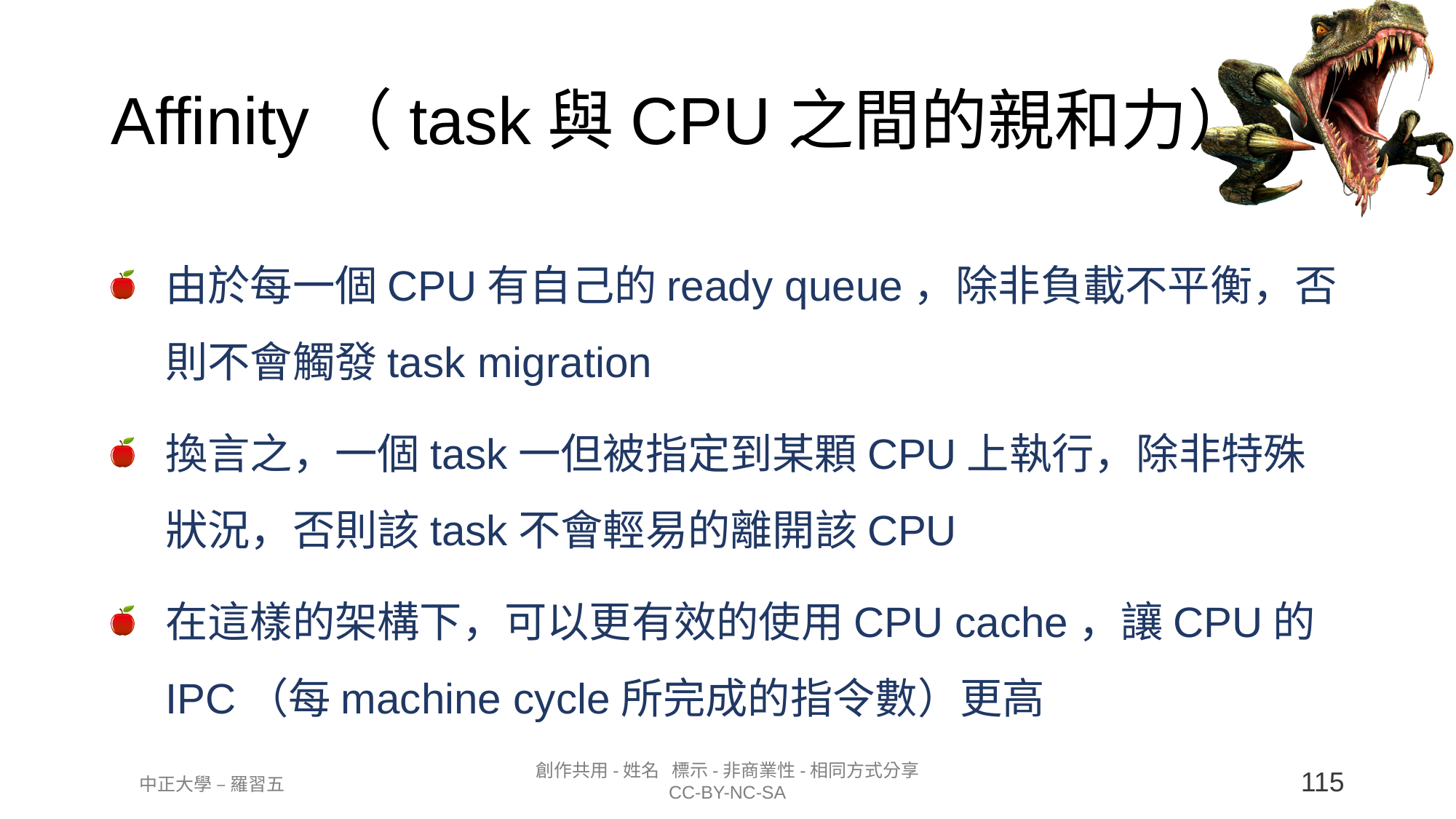

# Affinity（task與CPU之間的親和力）
由於每一個CPU有自己的ready queue，除非負載不平衡，否則不會觸發task migration
換言之，一個task一但被指定到某顆CPU上執行，除非特殊狀況，否則該task不會輕易的離開該CPU
在這樣的架構下，可以更有效的使用CPU cache，讓CPU的IPC（每machine cycle所完成的指令數）更高